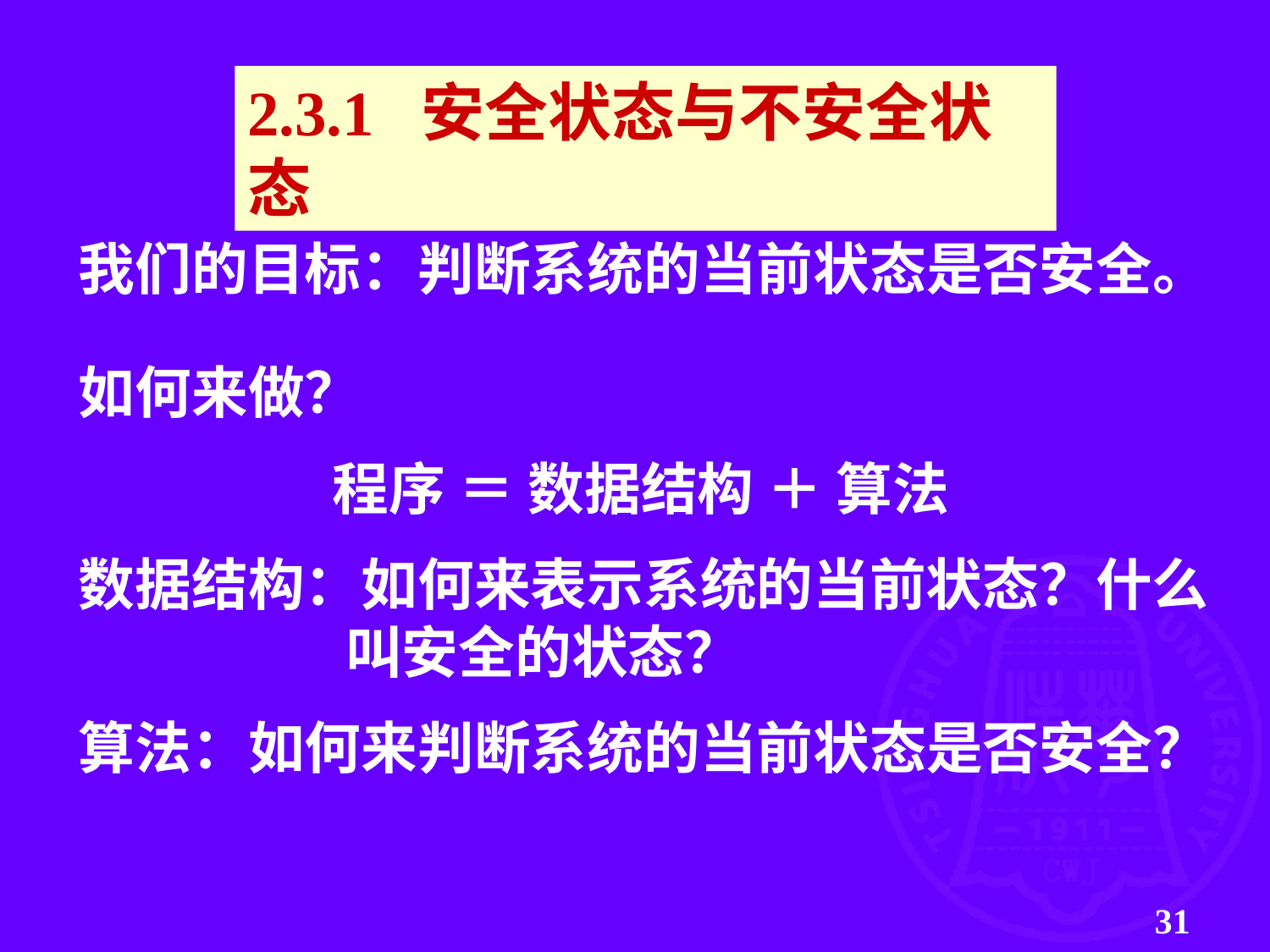

2.3.1  安全状态与不安全状态
我们的目标：判断系统的当前状态是否安全。
如何来做？
		程序 ＝ 数据结构 ＋ 算法
数据结构：如何来表示系统的当前状态？什么
   		 叫安全的状态？
算法：如何来判断系统的当前状态是否安全？